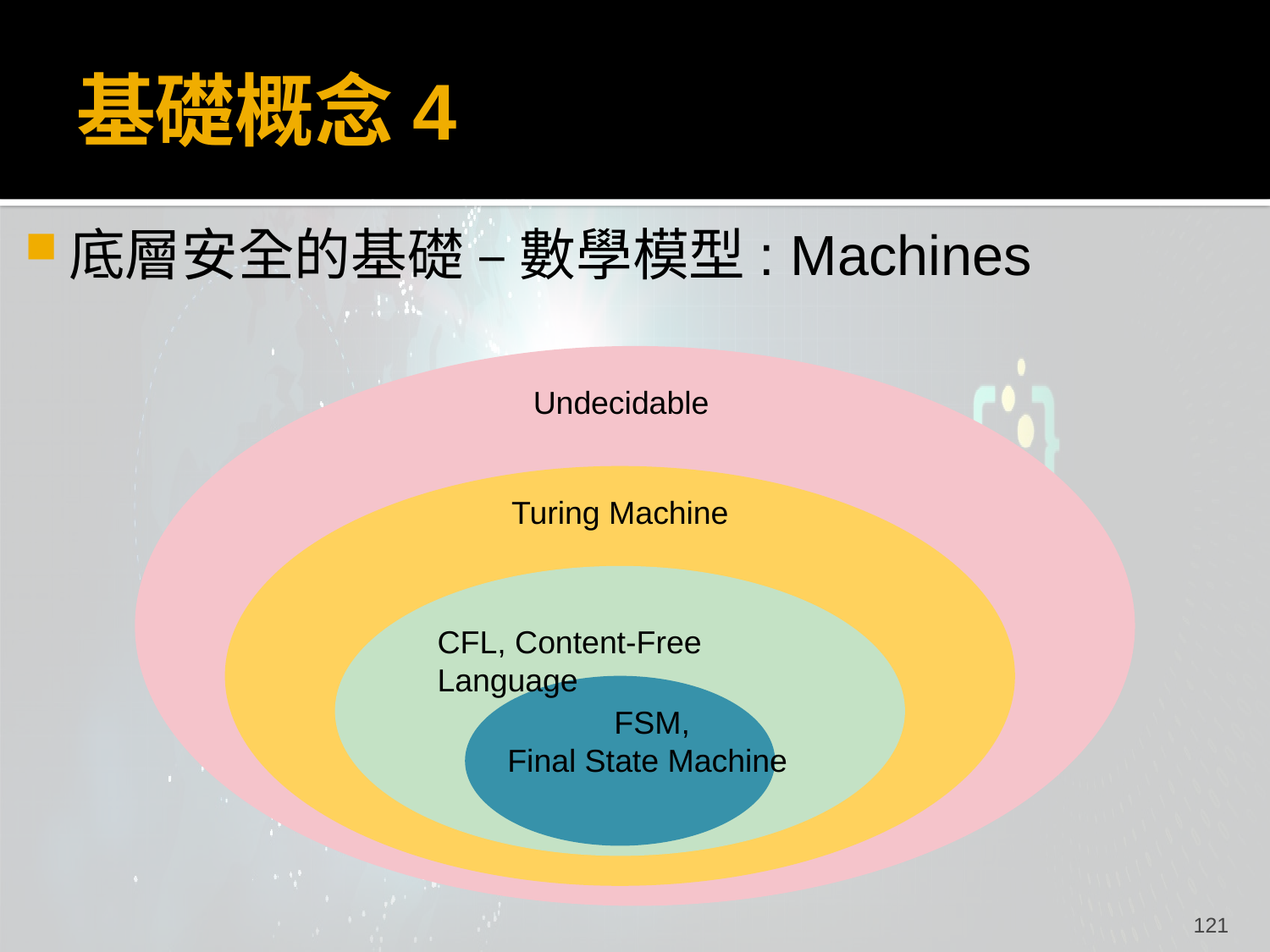

# 基礎概念4
底層安全的基礎 – 數學模型: Machines

Undecidable

Turing Machine

CFL, Content-Free Language

            FSM,
Final State Machine
121